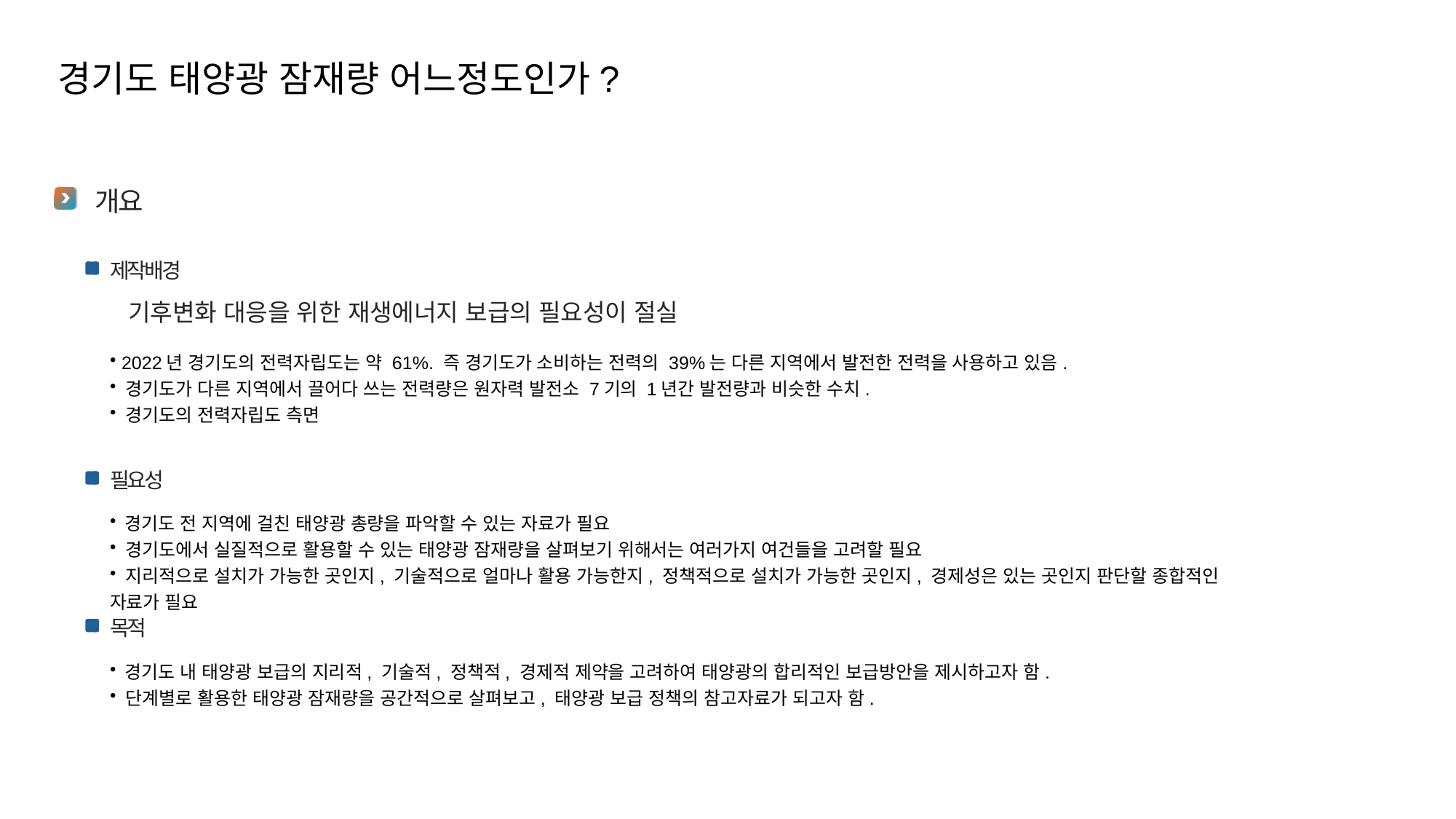

경기도 태양광 잠재량 어느정도인가?
 개요

제작배경

기후변화 대응을 위한 재생에너지 보급의 필요성이 절실
 2022년 경기도의 전력자립도는 약 61%. 즉 경기도가 소비하는 전력의 39%는 다른 지역에서 발전한 전력을 사용하고 있음.
 경기도가 다른 지역에서 끌어다 쓰는 전력량은 원자력 발전소 7기의 1년간 발전량과 비슷한 수치.
 경기도의 전력자립도 측면
필요성

 경기도 전 지역에 걸친 태양광 총량을 파악할 수 있는 자료가 필요
 경기도에서 실질적으로 활용할 수 있는 태양광 잠재량을 살펴보기 위해서는 여러가지 여건들을 고려할 필요
 지리적으로 설치가 가능한 곳인지, 기술적으로 얼마나 활용 가능한지, 정책적으로 설치가 가능한 곳인지, 경제성은 있는 곳인지 판단할 종합적인 자료가 필요
목적

 경기도 내 태양광 보급의 지리적, 기술적, 정책적, 경제적 제약을 고려하여 태양광의 합리적인 보급방안을 제시하고자 함.
 단계별로 활용한 태양광 잠재량을 공간적으로 살펴보고, 태양광 보급 정책의 참고자료가 되고자 함.